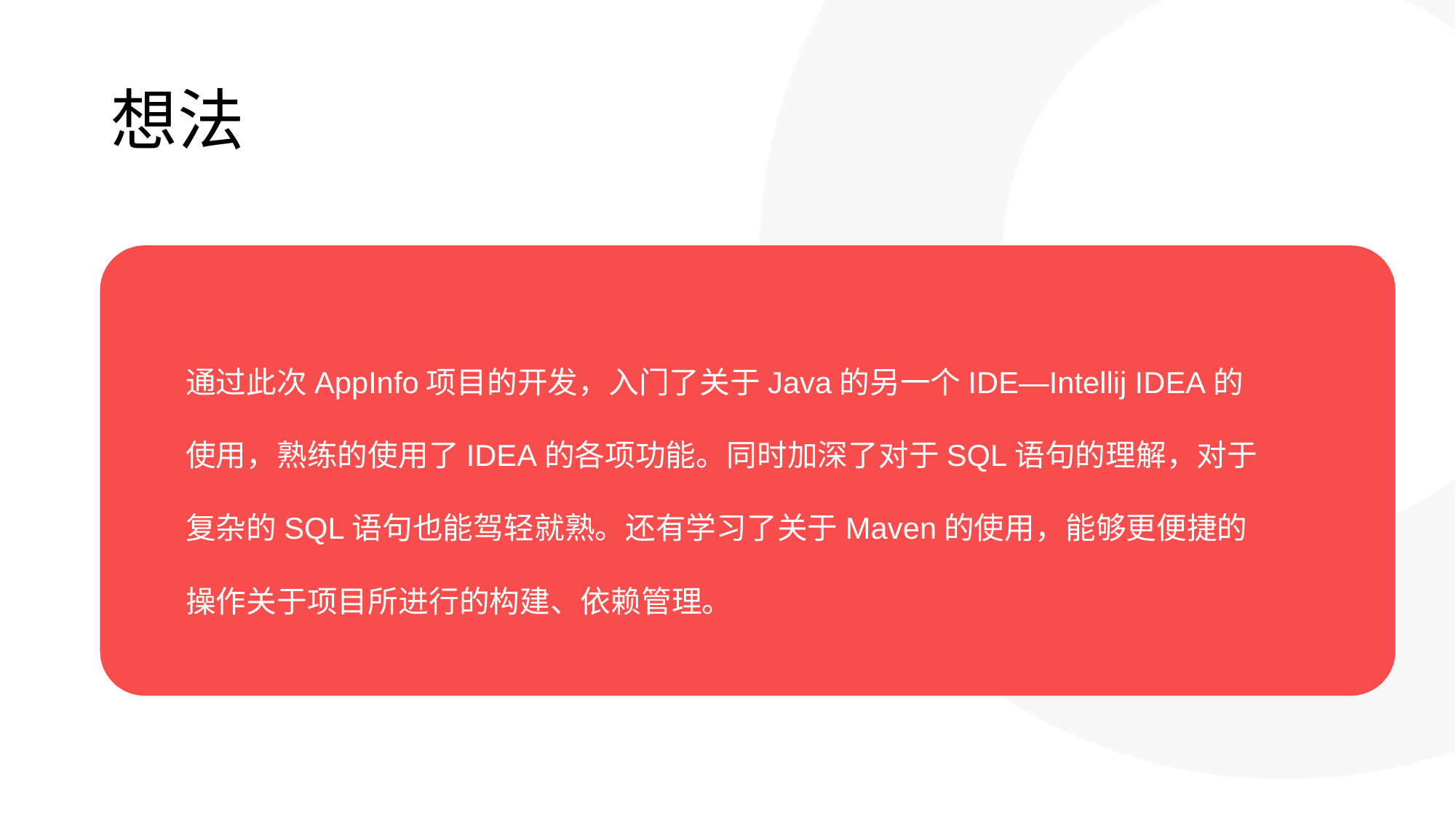

通过此次AppInfo项目的开发，入门了关于Java的另一个IDE—Intellij IDEA的使用，熟练的使用了IDEA的各项功能。同时加深了对于SQL语句的理解，对于复杂的SQL语句也能驾轻就熟。还有学习了关于Maven的使用，能够更便捷的操作关于项目所进行的构建、依赖管理。
# 想法